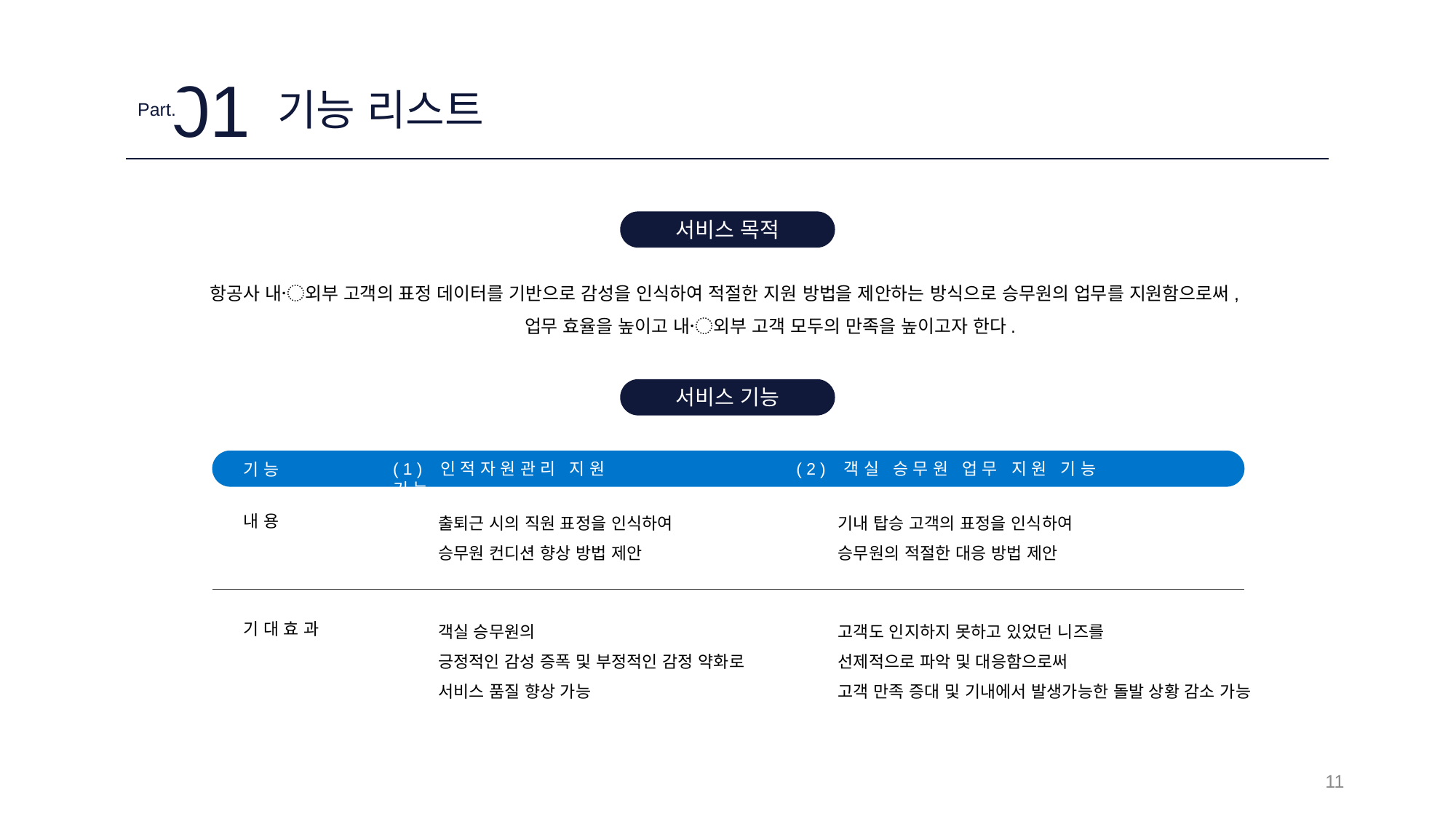

01
Part.
기능 리스트
|  |  |  |
| --- | --- | --- |
|  |  |  |
|  |  |  |
서비스 목적

항공사 내〮외부 고객의 표정 데이터를 기반으로 감성을 인식하여 적절한 지원 방법을 제안하는 방식으로 승무원의 업무를 지원함으로써,
                업무 효율을 높이고 내〮외부 고객 모두의 만족을 높이고자 한다.
서비스 기능

(1) 인적자원관리 지원 기능
(2) 객실 승무원 업무 지원 기능
기능
출퇴근 시의 직원 표정을 인식하여
승무원 컨디션 향상 방법 제안
기내 탑승 고객의 표정을 인식하여
승무원의 적절한 대응 방법 제안
내용
객실 승무원의
긍정적인 감성 증폭 및 부정적인 감정 약화로
서비스 품질 향상 가능
고객도 인지하지 못하고 있었던 니즈를
선제적으로 파악 및 대응함으로써
고객 만족 증대 및 기내에서 발생가능한 돌발 상황 감소 가능
기대효과
11